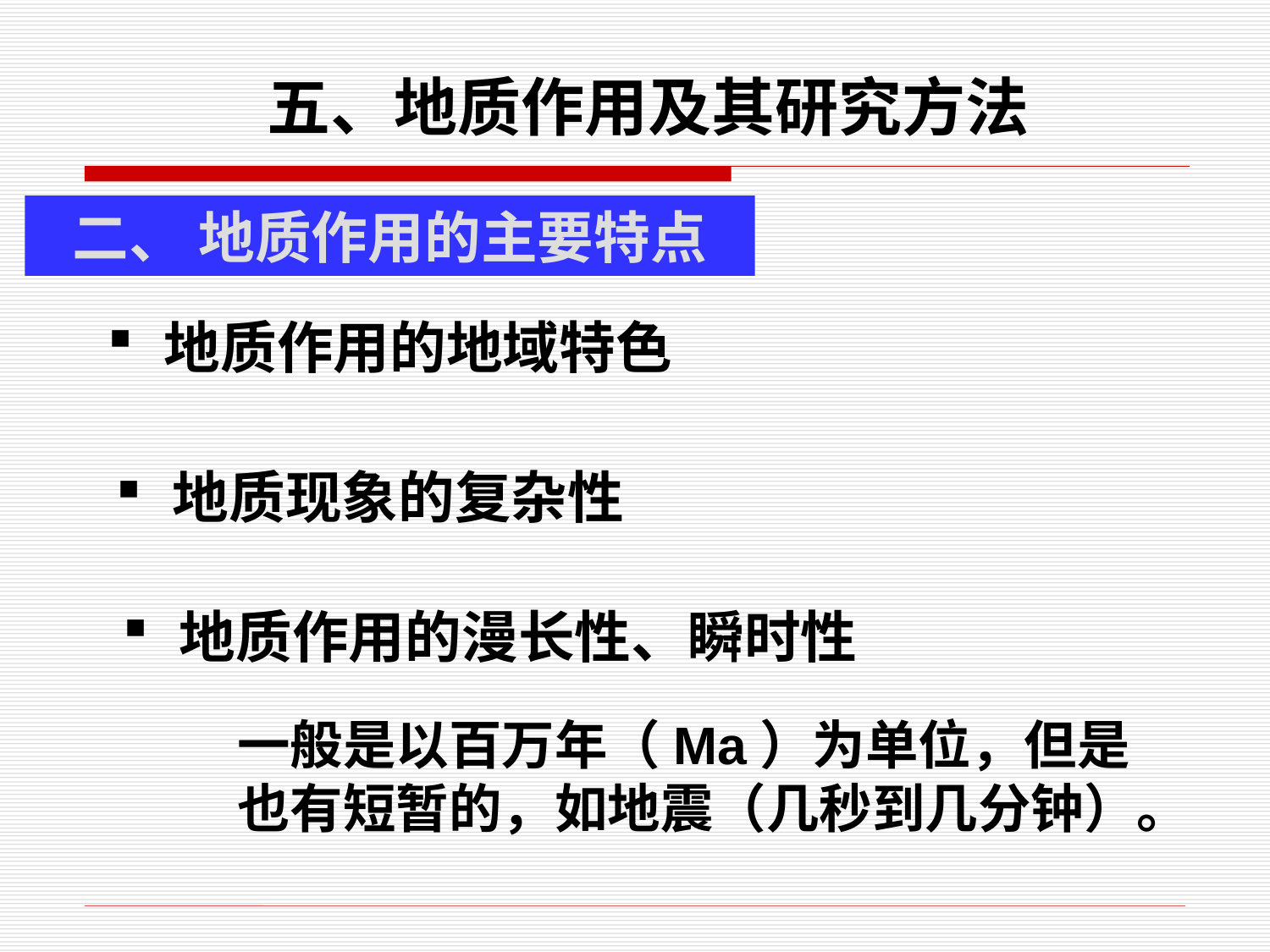

五、地质作用及其研究方法
二、 地质作用的主要特点
 地质作用的地域特色
 地质现象的复杂性
 地质作用的漫长性、瞬时性
一般是以百万年（Ma）为单位，但是也有短暂的，如地震（几秒到几分钟）。